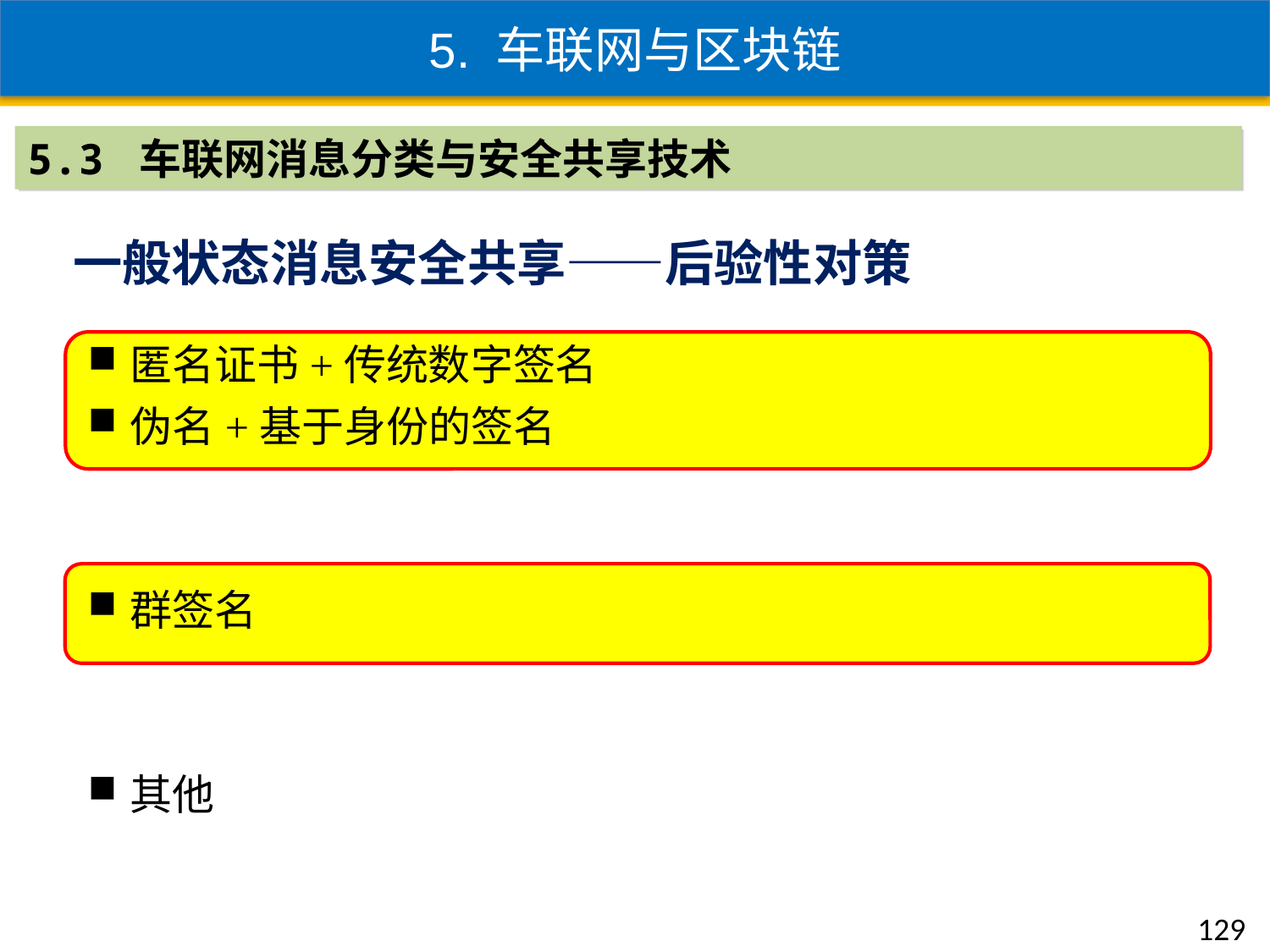

5. 车联网与区块链
5.3 车联网消息分类与安全共享技术
一般状态消息安全共享——后验性对策

匿名证书+传统数字签名
伪名+基于身份的签名

群签名

其他

129